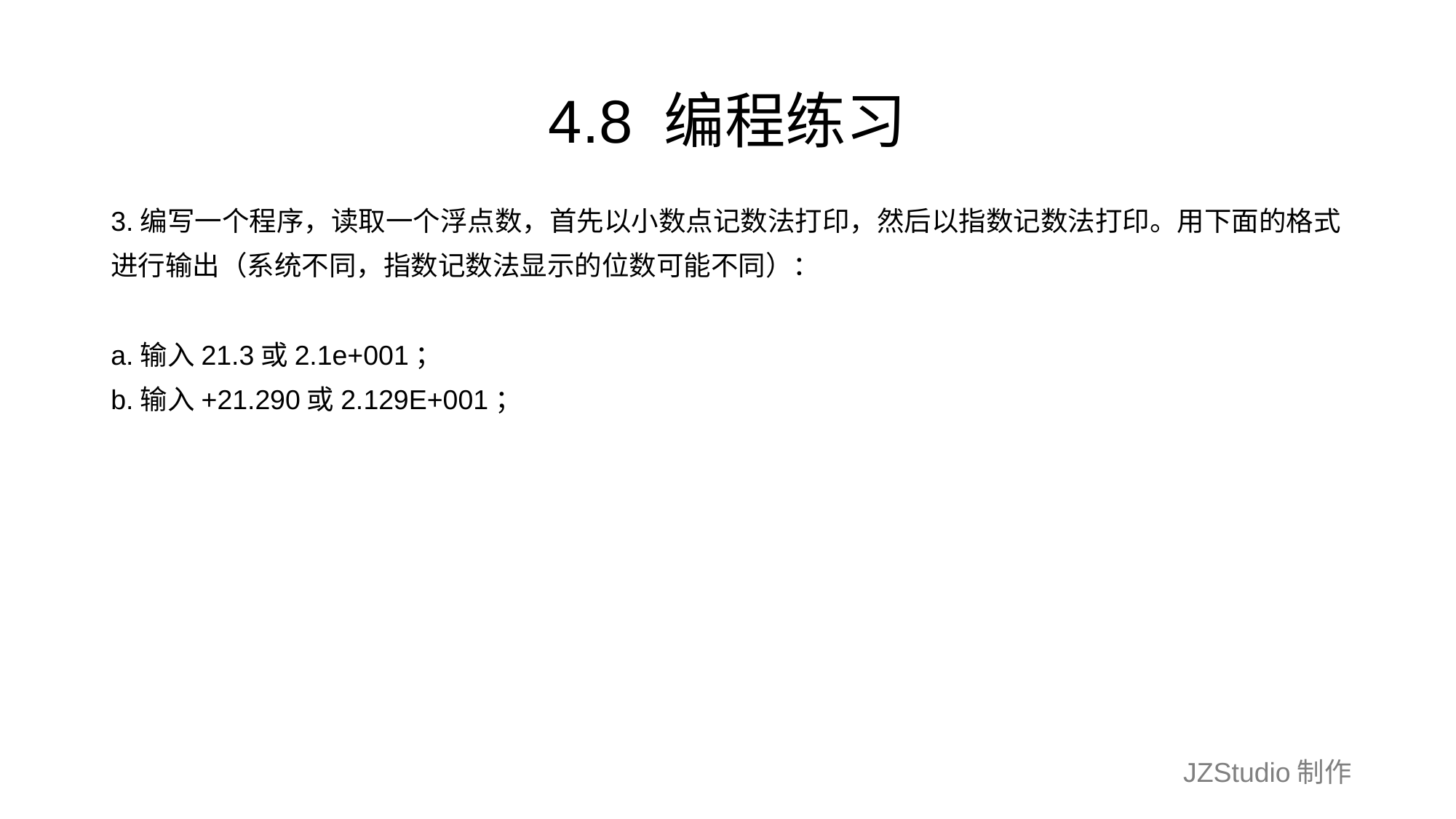

# 4.8 编程练习
3.编写一个程序，读取一个浮点数，首先以小数点记数法打印，然后以指数记数法打印。用下面的格式
进行输出（系统不同，指数记数法显示的位数可能不同）：

a.输入21.3或2.1e+001；
b.输入+21.290或2.129E+001；